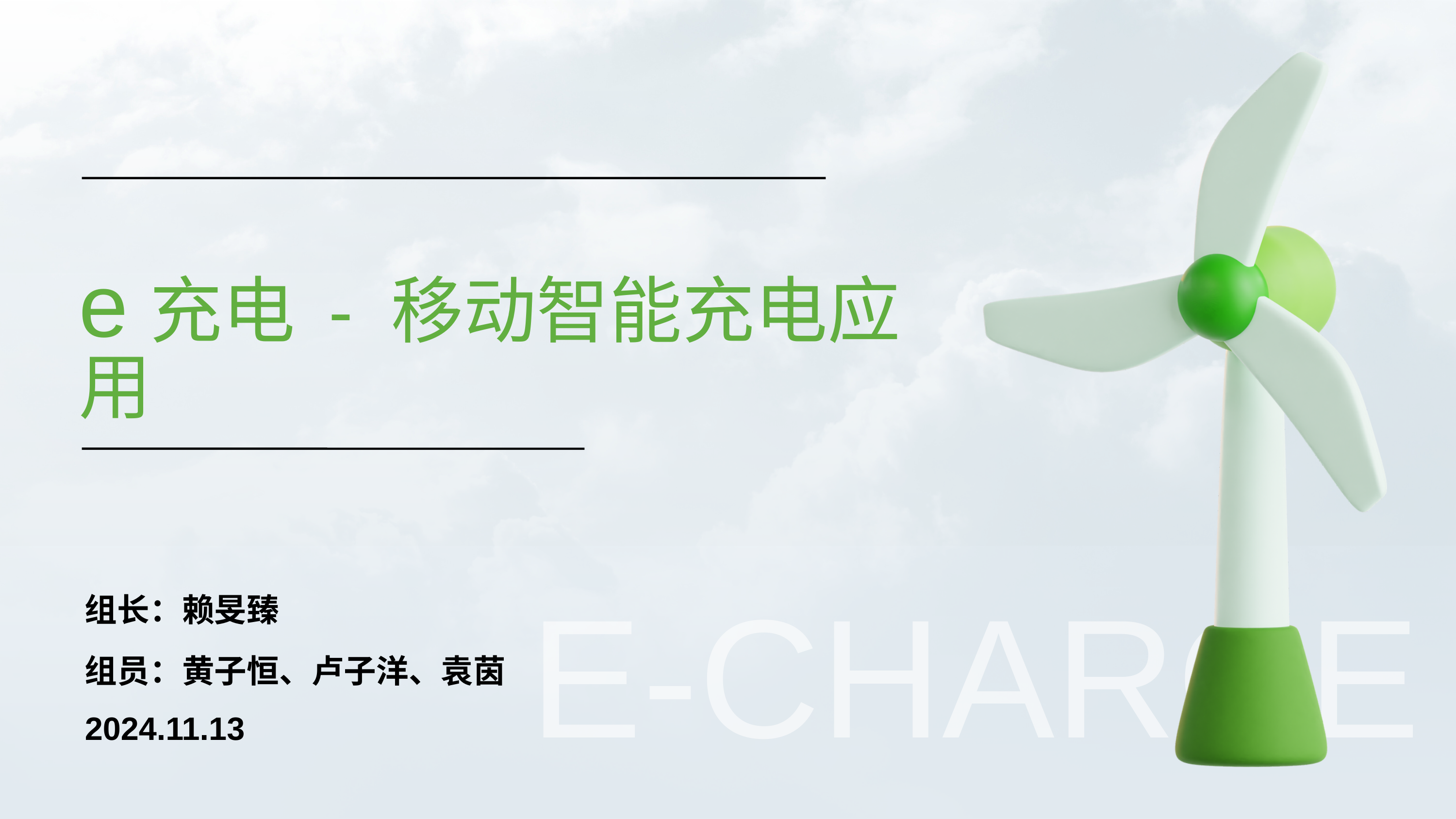

e充电 - 移动智能充电应用

组长：赖旻臻

组员：黄子恒、卢子洋、袁茵
E-CHARGE
2024.11.13